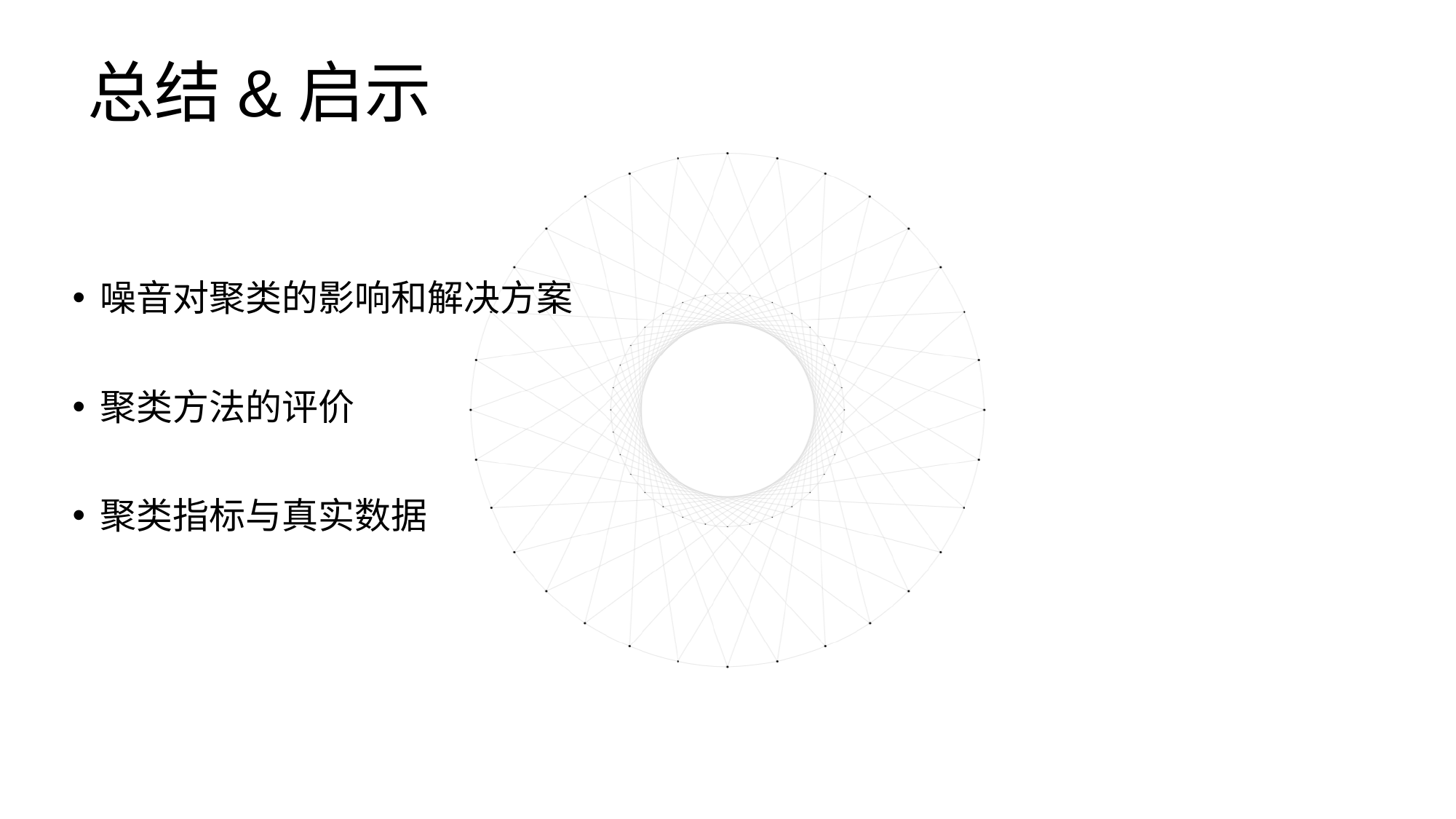

总结&启示

噪音对聚类的影响和解决方案

聚类方法的评价

聚类指标与真实数据